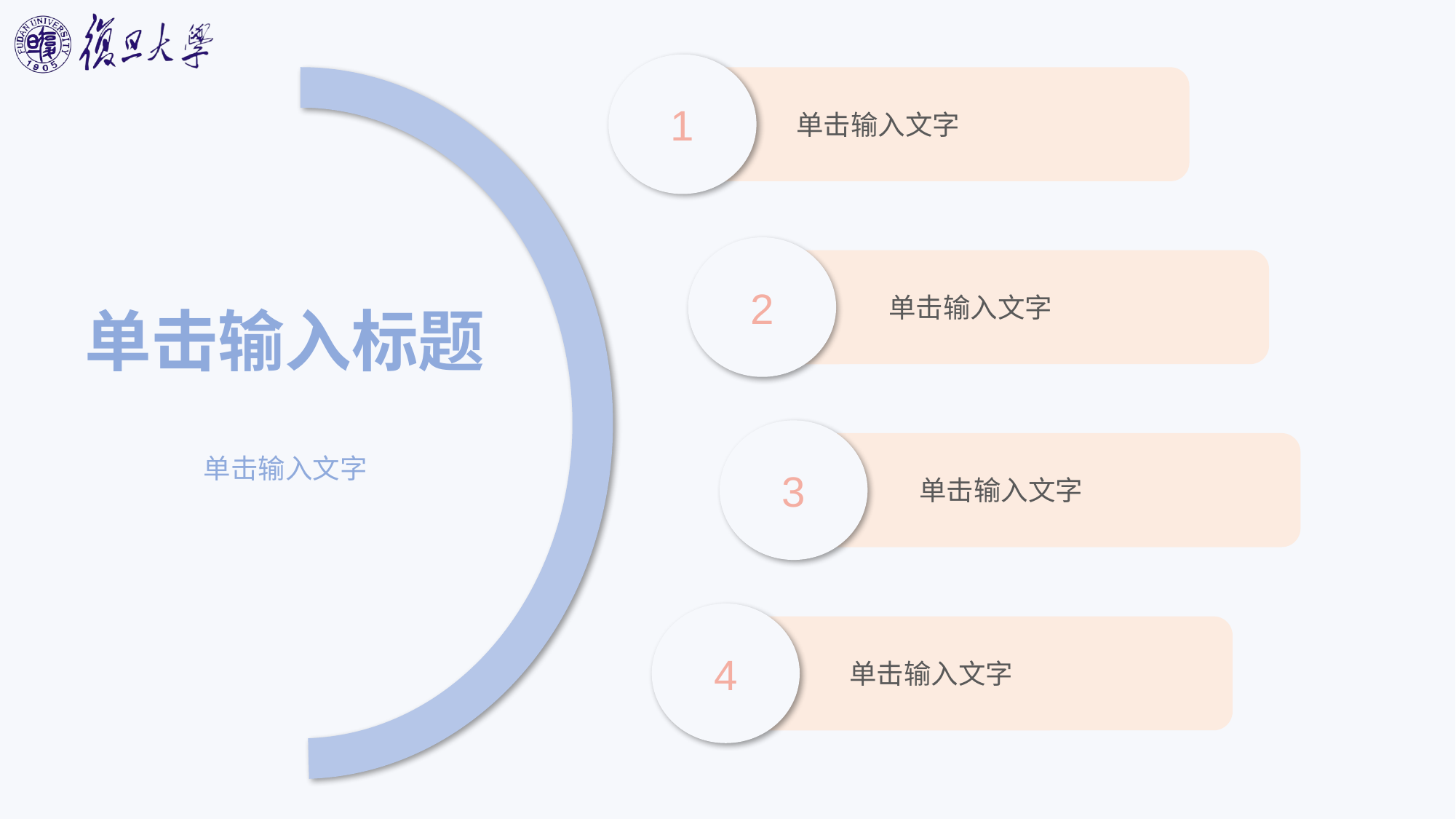

1

单击输入文字

2

单击输入文字
单击输入标题
3

单击输入文字
单击输入文字
4

单击输入文字